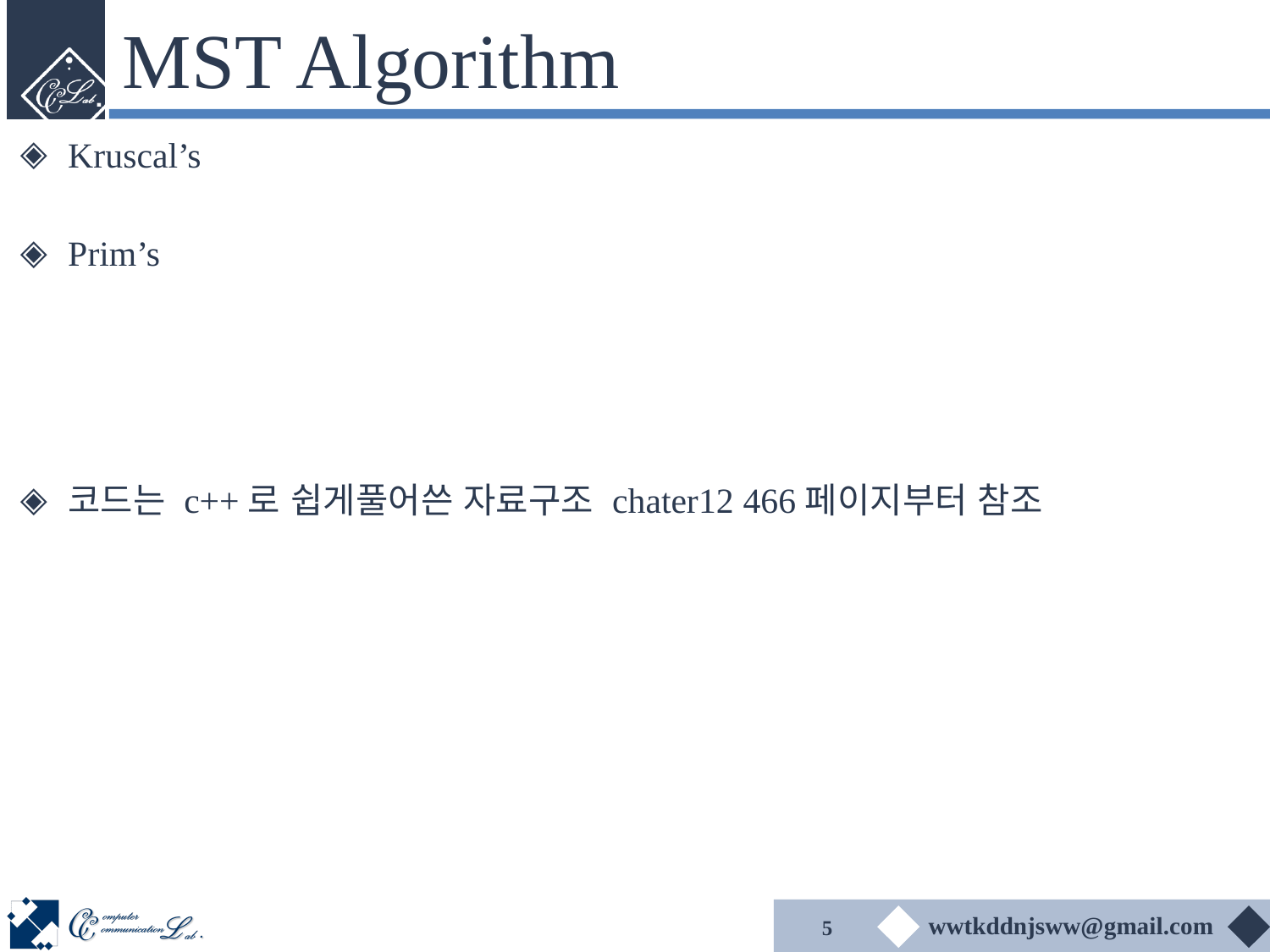

# MST Algorithm
Kruscal’s

Prim’s

코드는 c++로 쉽게풀어쓴 자료구조 chater12 466페이지부터 참조